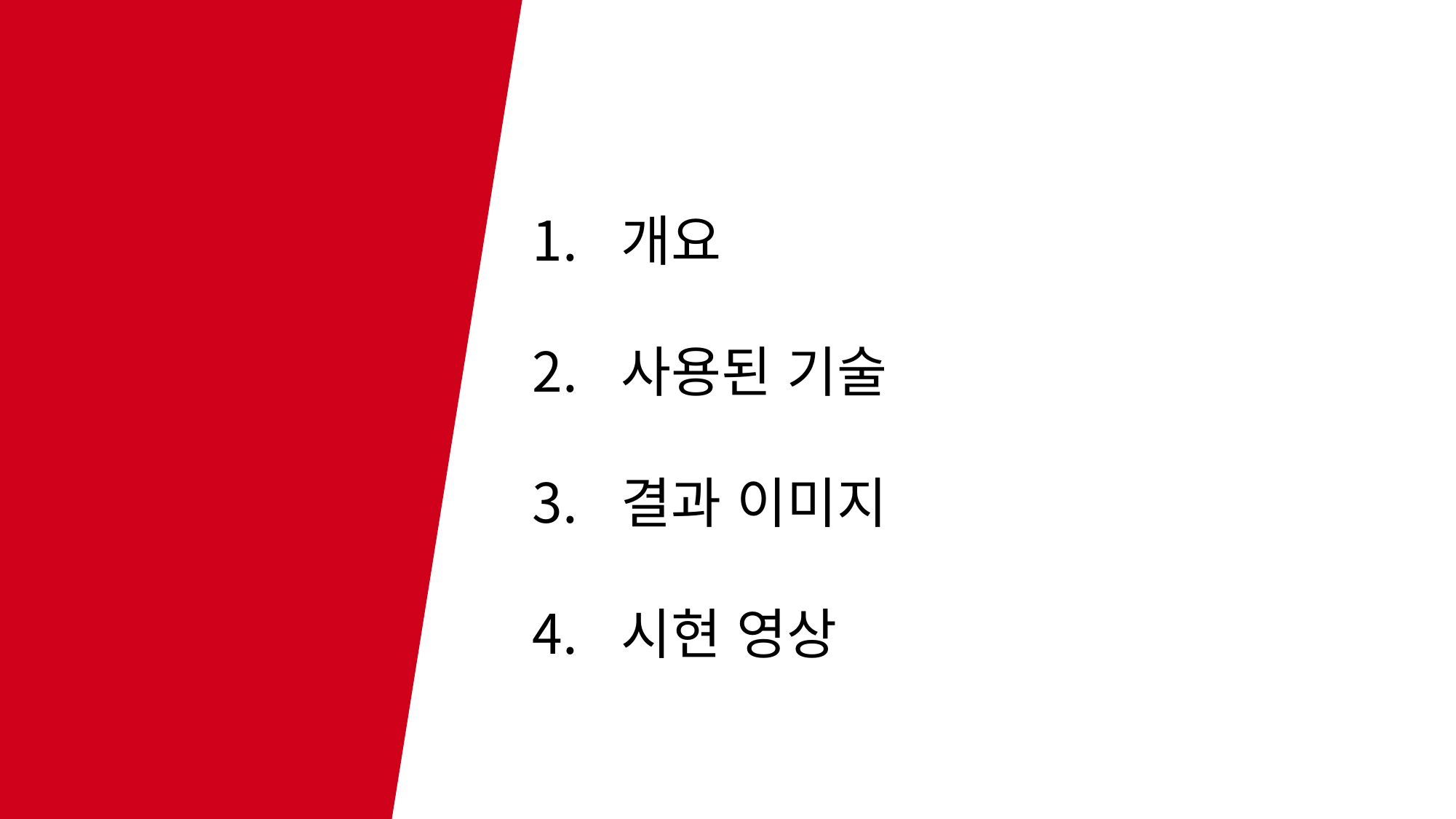

목 차

개요

사용된 기술

결과 이미지

시현 영상